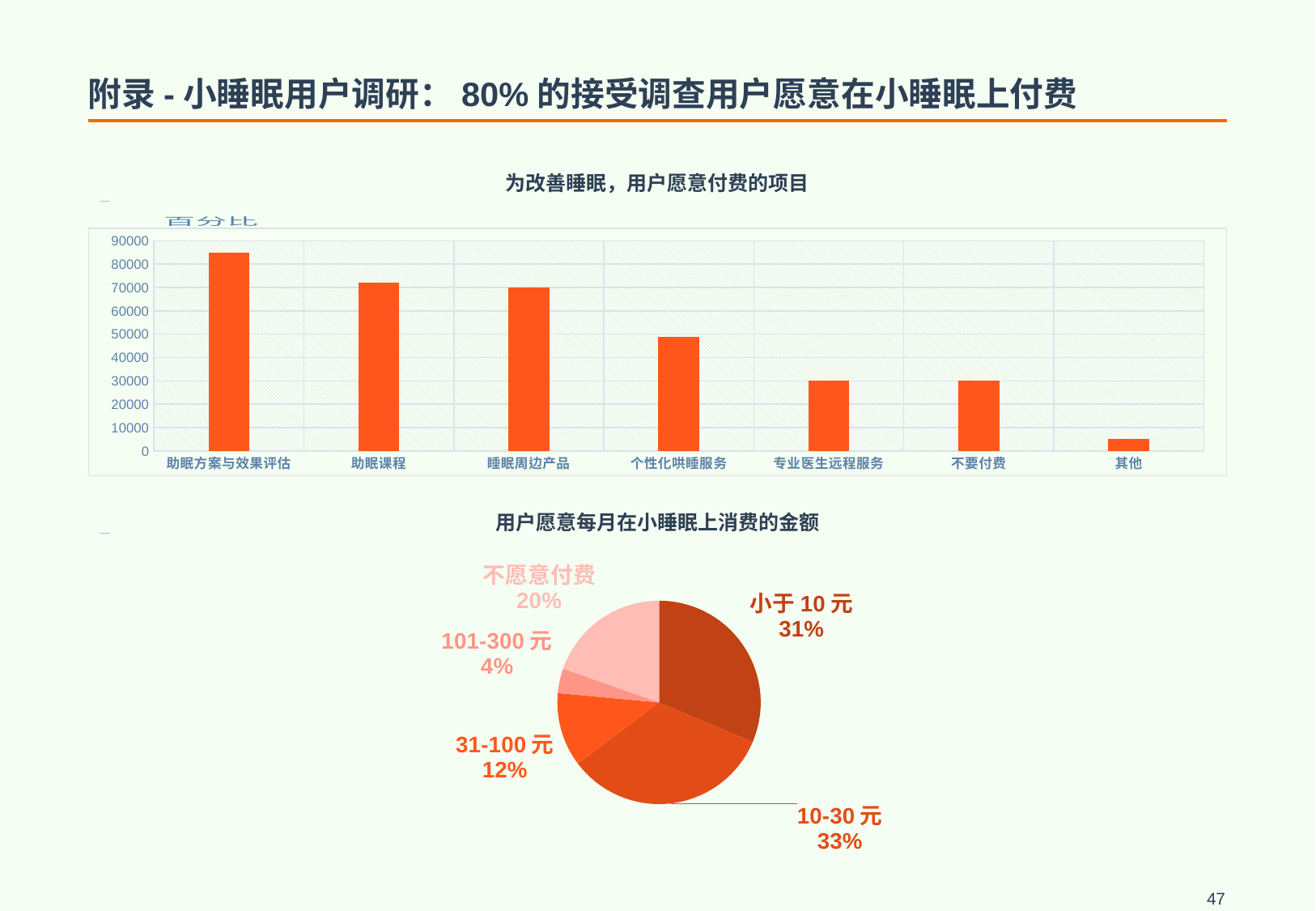

# 附录-小睡眠用户调研：80%的接受调查用户愿意在小睡眠上付费
为改善睡眠，用户愿意付费的项目

### Chart:

| Category | 百分比 |
|---|---|
| 小于10元 | 0.3 |
| 10-30元 | 0.34 |
| 31-100元 | 0.12 |
| 101-300元 | 0.04 |
| 不愿意 | 0.2 |

### Chart

| Category | 人数 |
|---|---|
| 助眠方案与效果评估 | 85000.0 |
| 助眠课程 | 72000.0 |
| 睡眠周边产品 | 70000.0 |
| 个性化哄睡服务 | 49000.0 |
| 专业医生远程服务 | 30000.0 |
| 不要付费 | 30000.0 |
| 其他 | 5000.0 |
用户愿意每月在小睡眠上消费的金额

### Chart

| Category | 占比 |
|---|---|
| 小于10元 | 0.32 |
| 10-30元 | 0.34 |
| 31-100元 | 0.12 |
| 101-300元 | 0.04 |
| 不愿意付费 | 0.2 |